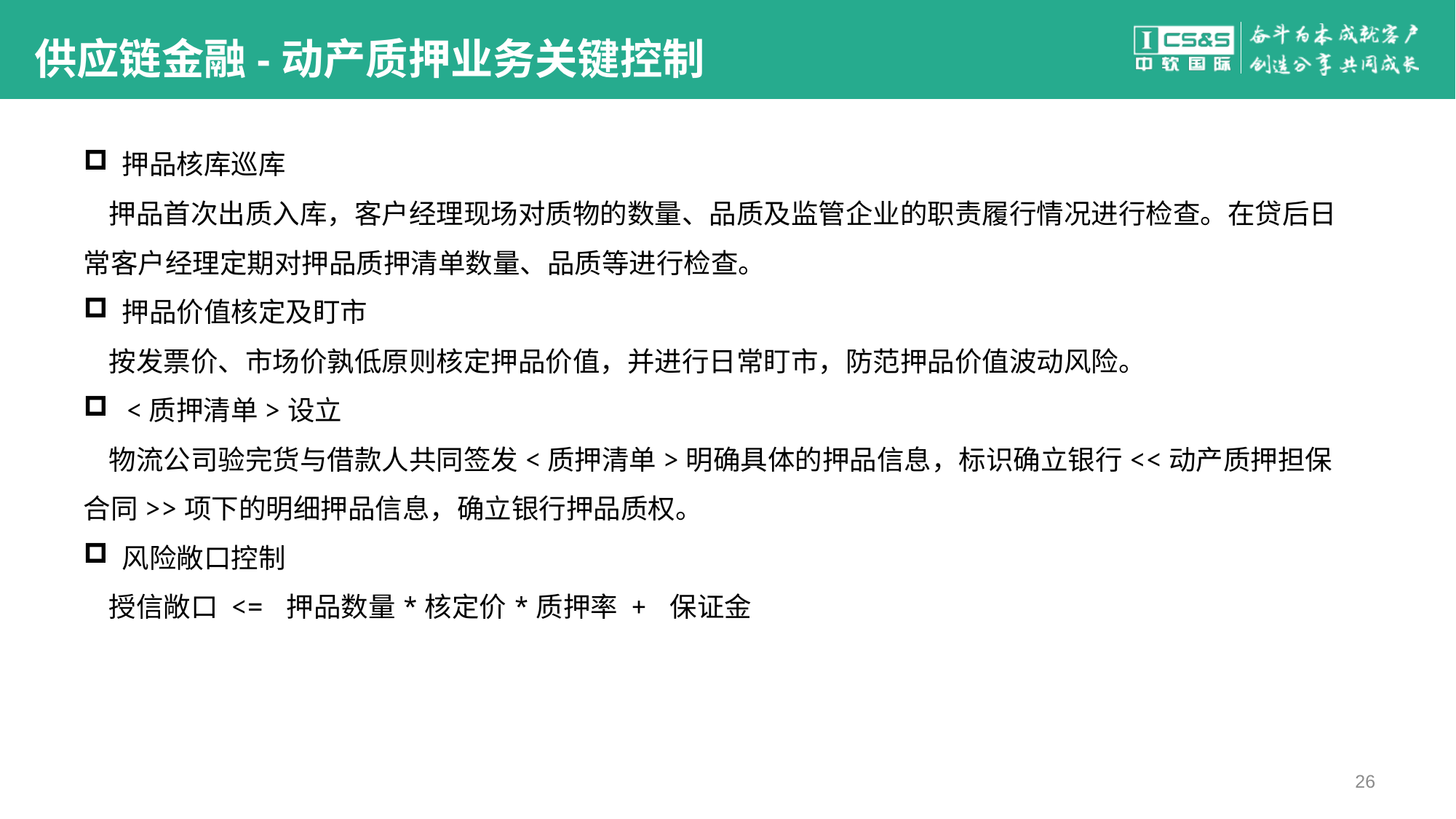

#
供应链金融-动产质押业务关键控制
 押品核库巡库
   押品首次出质入库，客户经理现场对质物的数量、品质及监管企业的职责履行情况进行检查。在贷后日常客户经理定期对押品质押清单数量、品质等进行检查。
 押品价值核定及盯市
   按发票价、市场价孰低原则核定押品价值，并进行日常盯市，防范押品价值波动风险。
 <质押清单>设立
   物流公司验完货与借款人共同签发<质押清单>明确具体的押品信息，标识确立银行<<动产质押担保合同>>项下的明细押品信息，确立银行押品质权。
 风险敞口控制
   授信敞口 <= 押品数量*核定价*质押率 + 保证金

26